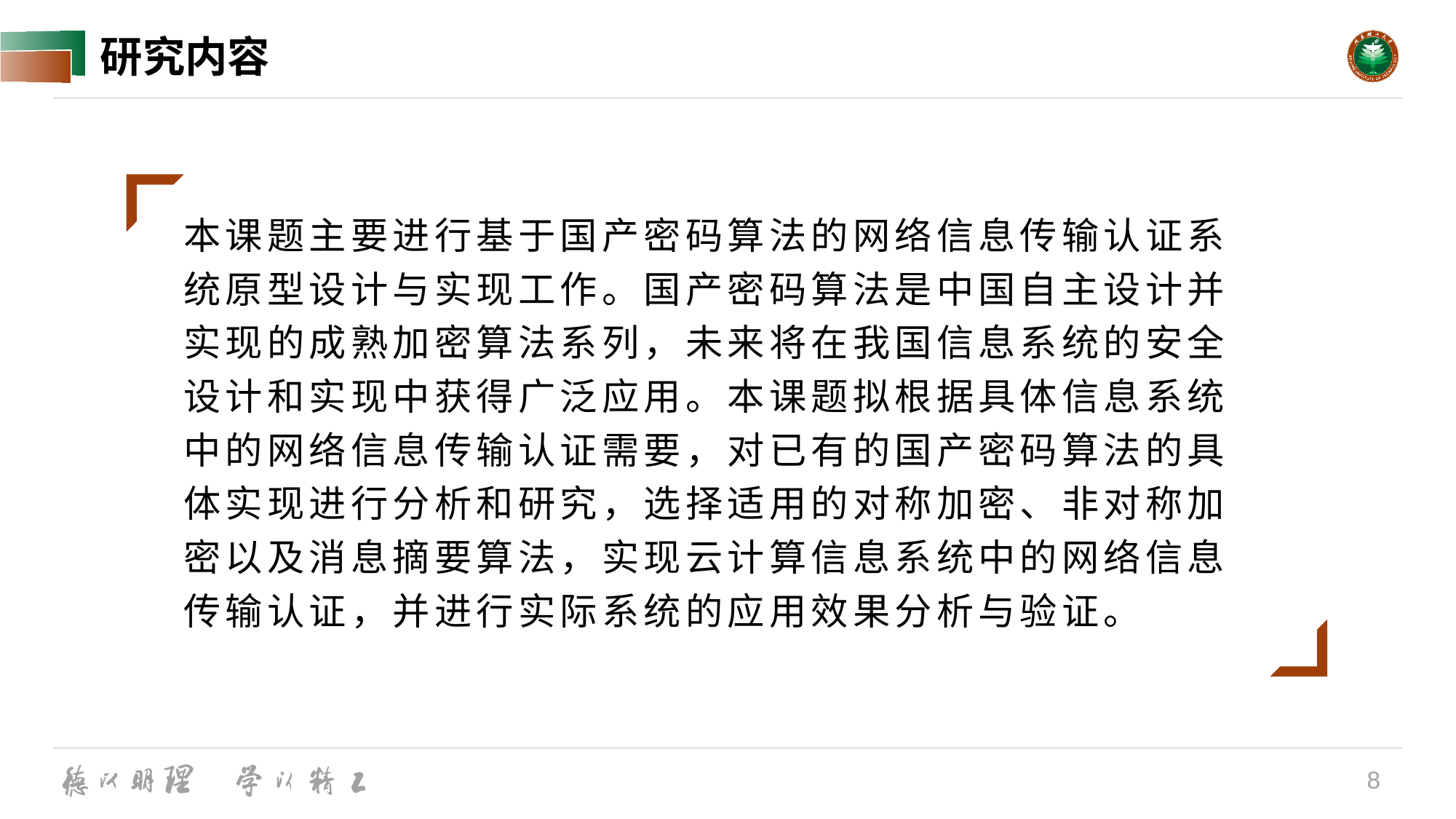

# 研究内容

本课题主要进行基于国产密码算法的网络信息传输认证系统原型设计与实现工作。国产密码算法是中国自主设计并实现的成熟加密算法系列，未来将在我国信息系统的安全设计和实现中获得广泛应用。本课题拟根据具体信息系统中的网络信息传输认证需要，对已有的国产密码算法的具体实现进行分析和研究，选择适用的对称加密、非对称加密以及消息摘要算法，实现云计算信息系统中的网络信息传输认证，并进行实际系统的应用效果分析与验证。